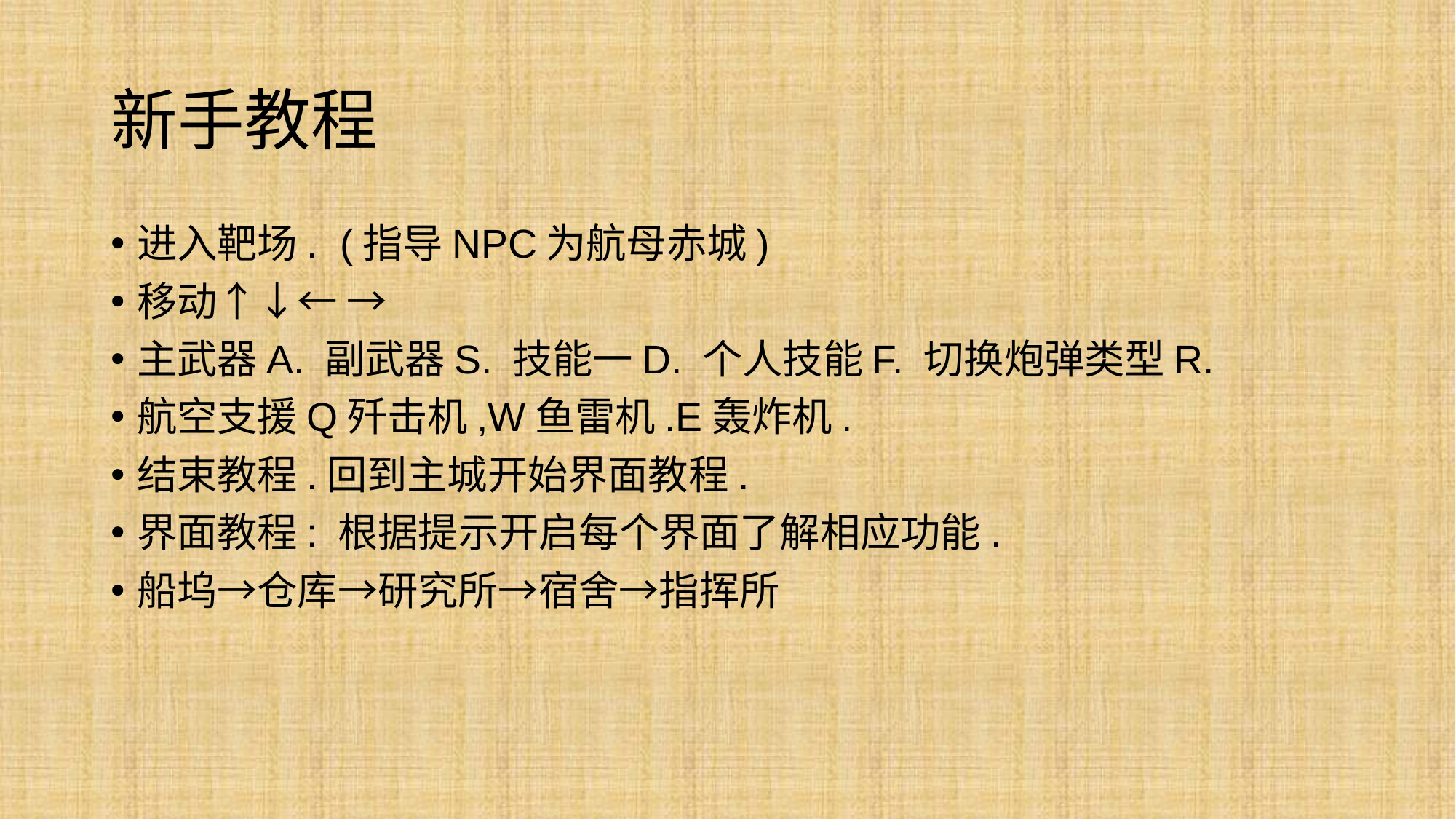

# 新手教程
进入靶场.  (指导NPC为航母赤城)
移动↑↓← →
主武器A. 副武器S. 技能一D. 个人技能F. 切换炮弹类型R.
航空支援Q歼击机,W鱼雷机.E轰炸机.
结束教程.回到主城开始界面教程.
界面教程: 根据提示开启每个界面了解相应功能.
船坞→仓库→研究所→宿舍→指挥所